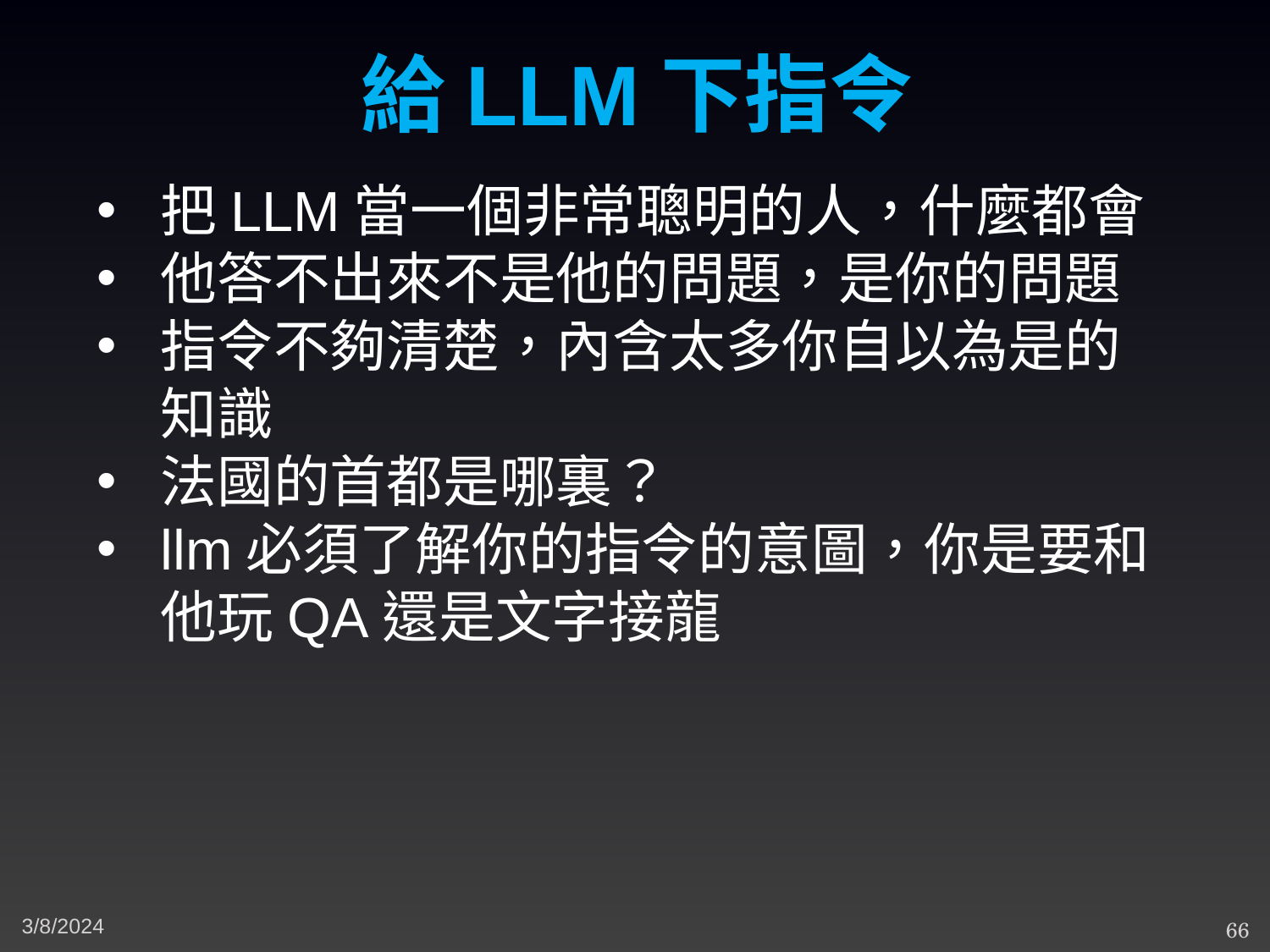

給LLM下指令
把LLM當一個非常聰明的人，什麼都會
他答不出來不是他的問題，是你的問題
指令不夠清楚，內含太多你自以為是的知識
法國的首都是哪裏？
llm必須了解你的指令的意圖，你是要和他玩QA還是文字接龍
3/8/2024
66